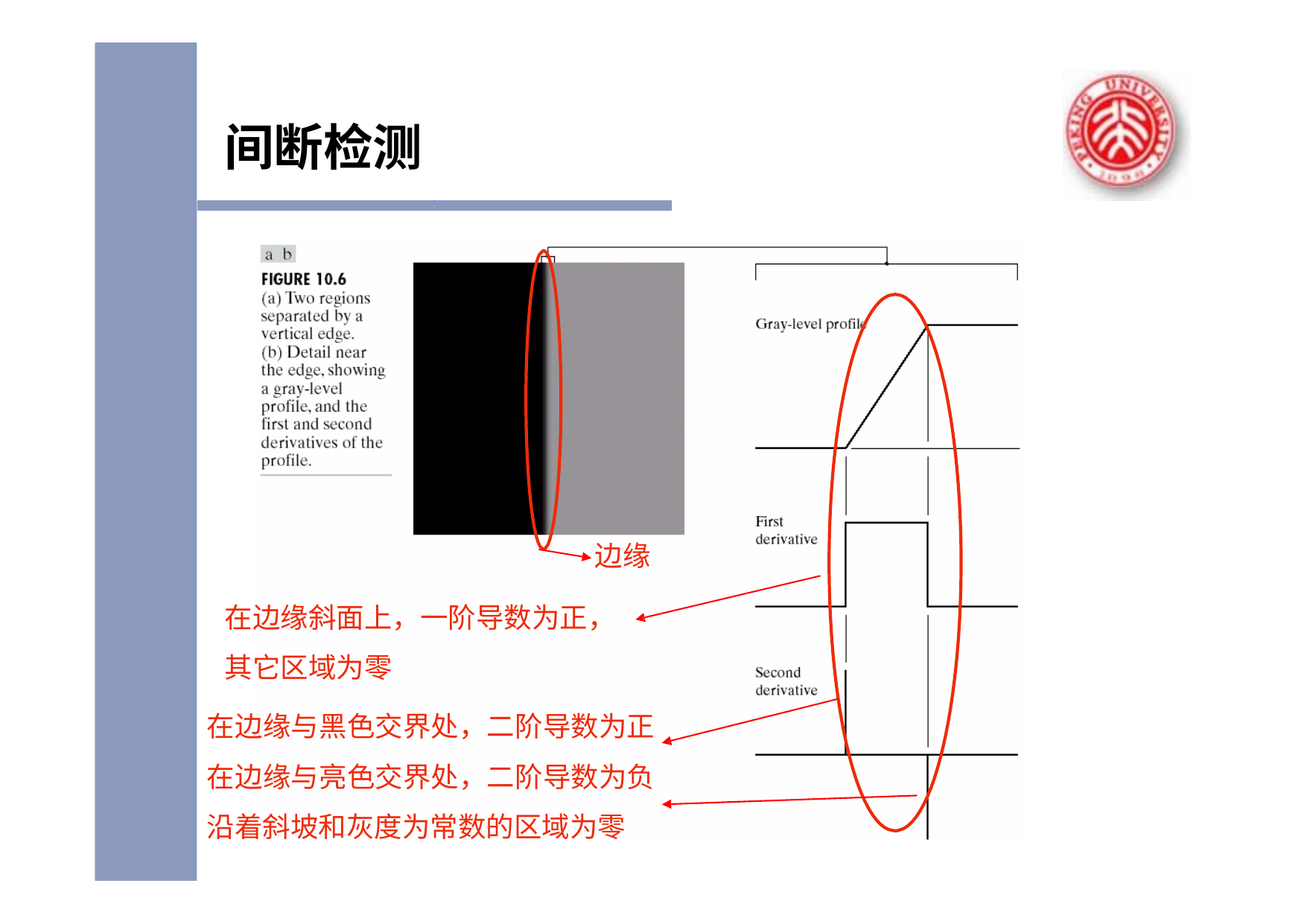

# 间断检测

边缘
在边缘斜面上，一阶导数为正， 其它区域为零
在边缘与黑色交界处，二阶导数为正 在边缘与亮色交界处，二阶导数为负 沿着斜坡和灰度为常数的区域为零